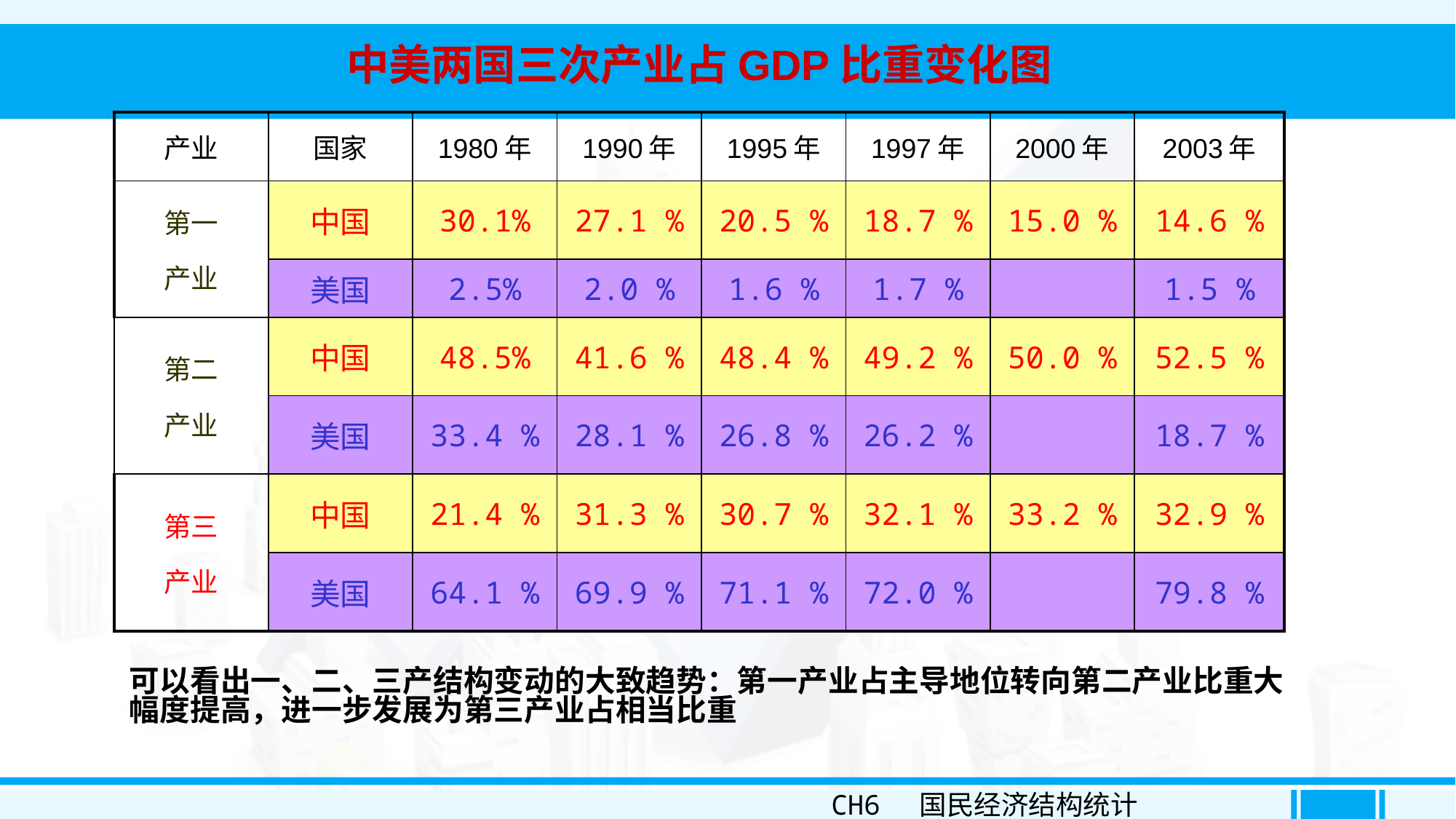

中美两国三次产业占GDP比重变化图
| 产业 | 国家 | 1980年 | 1990年 | 1995年 | 1997年 | 2000年 | 2003年 |
| --- | --- | --- | --- | --- | --- | --- | --- |
| 第一 产业 | 中国 | 30.1% | 27.1 % | 20.5 % | 18.7 % | 15.0 % | 14.6 % |
|  | 美国 | 2.5% | 2.0 % | 1.6 % | 1.7 % |  | 1.5 % |
| 第二 产业 | 中国 | 48.5% | 41.6 % | 48.4 % | 49.2 % | 50.0 % | 52.5 % |
|  | 美国 | 33.4 % | 28.1 % | 26.8 % | 26.2 % |  | 18.7 % |
| 第三 产业 | 中国 | 21.4 % | 31.3 % | 30.7 % | 32.1 % | 33.2 % | 32.9 % |
|  | 美国 | 64.1 % | 69.9 % | 71.1 % | 72.0 % |  | 79.8 % |
可以看出一、二、三产结构变动的大致趋势：第一产业占主导地位转向第二产业比重大幅度提高，进一步发展为第三产业占相当比重
CH6  国民经济结构统计
5